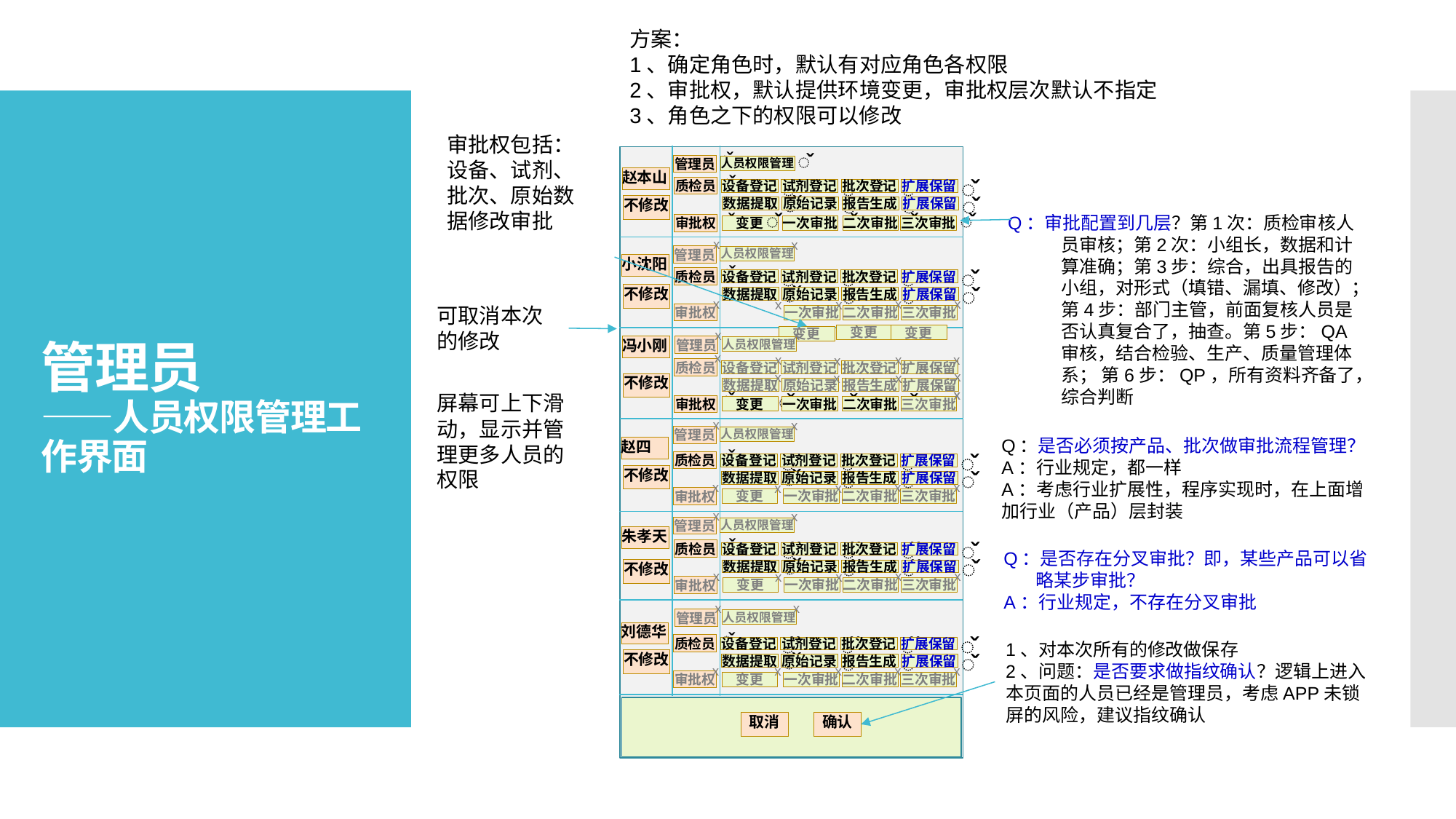

方案：
1、确定角色时，默认有对应角色各权限
2、审批权，默认提供环境变更，审批权层次默认不指定
3、角色之下的权限可以修改
审批权包括：设备、试剂、批次、原始数据修改审批
# 管理员 ——人员权限管理工作界面
̌
管理员
̌
人员权限管理
赵本山
̌
质检员
̌
设备登记
̌
试剂登记
̌
批次登记
̌
扩展保留
̌
数据提取
̌
原始记录
̌
报告生成
̌
扩展保留
不修改
Q：审批配置到几层？第1次：质检审核人员审核；第2次：小组长，数据和计算准确；第3步：综合，出具报告的小组，对形式（填错、漏填、修改）；第4步：部门主管，前面复核人员是否认真复合了，抽查。第5步：QA审核，结合检验、生产、质量管理体系； 第6步：QP，所有资料齐备了，综合判断
̌
变更
̌
一次审批
̌
二次审批
̌
三次审批
̌
审批权
x
管理员
x
人员权限管理
小沈阳
̌
质检员
̌
设备登记
̌
试剂登记
̌
批次登记
̌
扩展保留
̌
数据提取
̌
原始记录
̌
报告生成
̌
扩展保留
x
二次审批
x
三次审批
x
审批权
x
变更
变更
变更
x
一次审批

不修改
可取消本次的修改
x
管理员
x
人员权限管理
冯小刚
x
x
x
x
x
质检员
设备登记
试剂登记
批次登记
扩展保留
x
x
x
x
数据提取
原始记录
报告生成
扩展保留
不修改
屏幕可上下滑动，显示并管理更多人员的权限
̌
审批权
̌
变更
̌
一次审批
̌
二次审批
X
三次审批
x
管理员
x
人员权限管理
Q：是否必须按产品、批次做审批流程管理？
A：行业规定，都一样
A：考虑行业扩展性，程序实现时，在上面增加行业（产品）层封装
赵四
̌
质检员
̌
设备登记
̌
试剂登记
̌
批次登记
̌
扩展保留
̌
数据提取
̌
原始记录
̌
报告生成
̌
扩展保留
x
二次审批
x
三次审批
x
审批权
x
变更
x
一次审批
不修改
x
管理员
x
人员权限管理
朱孝天
̌
质检员
̌
设备登记
̌
试剂登记
̌
批次登记
̌
扩展保留
̌
数据提取
̌
原始记录
̌
报告生成
̌
扩展保留
x
二次审批
x
三次审批
x
审批权
x
变更
x
一次审批
Q：是否存在分叉审批？即，某些产品可以省略某步审批？
A：行业规定，不存在分叉审批
不修改
x
管理员
x
人员权限管理
刘德华
̌
质检员
̌
设备登记
̌
试剂登记
̌
批次登记
̌
扩展保留
̌
数据提取
̌
原始记录
̌
报告生成
̌
扩展保留
x
二次审批
x
三次审批
x
审批权
x
变更
x
一次审批
1、对本次所有的修改做保存
2、问题：是否要求做指纹确认？逻辑上进入本页面的人员已经是管理员，考虑APP未锁屏的风险，建议指纹确认
不修改

取消
确认